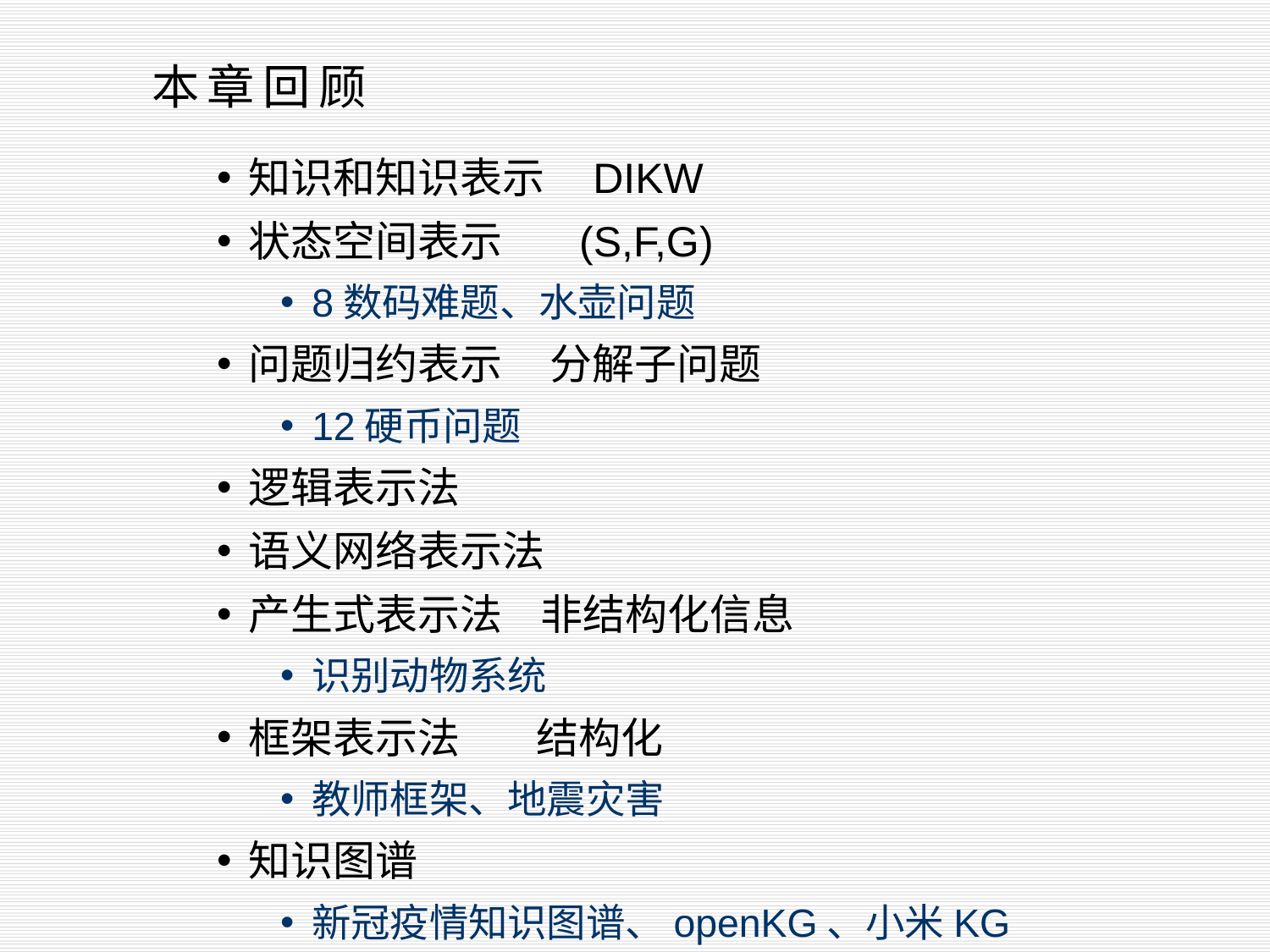

本章回顾
知识和知识表示    DIKW
状态空间表示       (S,F,G)
8数码难题、水壶问题
问题归约表示     分解子问题
12硬币问题
逻辑表示法
语义网络表示法
产生式表示法    非结构化信息
识别动物系统
框架表示法        结构化
教师框架、地震灾害
知识图谱
新冠疫情知识图谱、openKG、小米KG

129